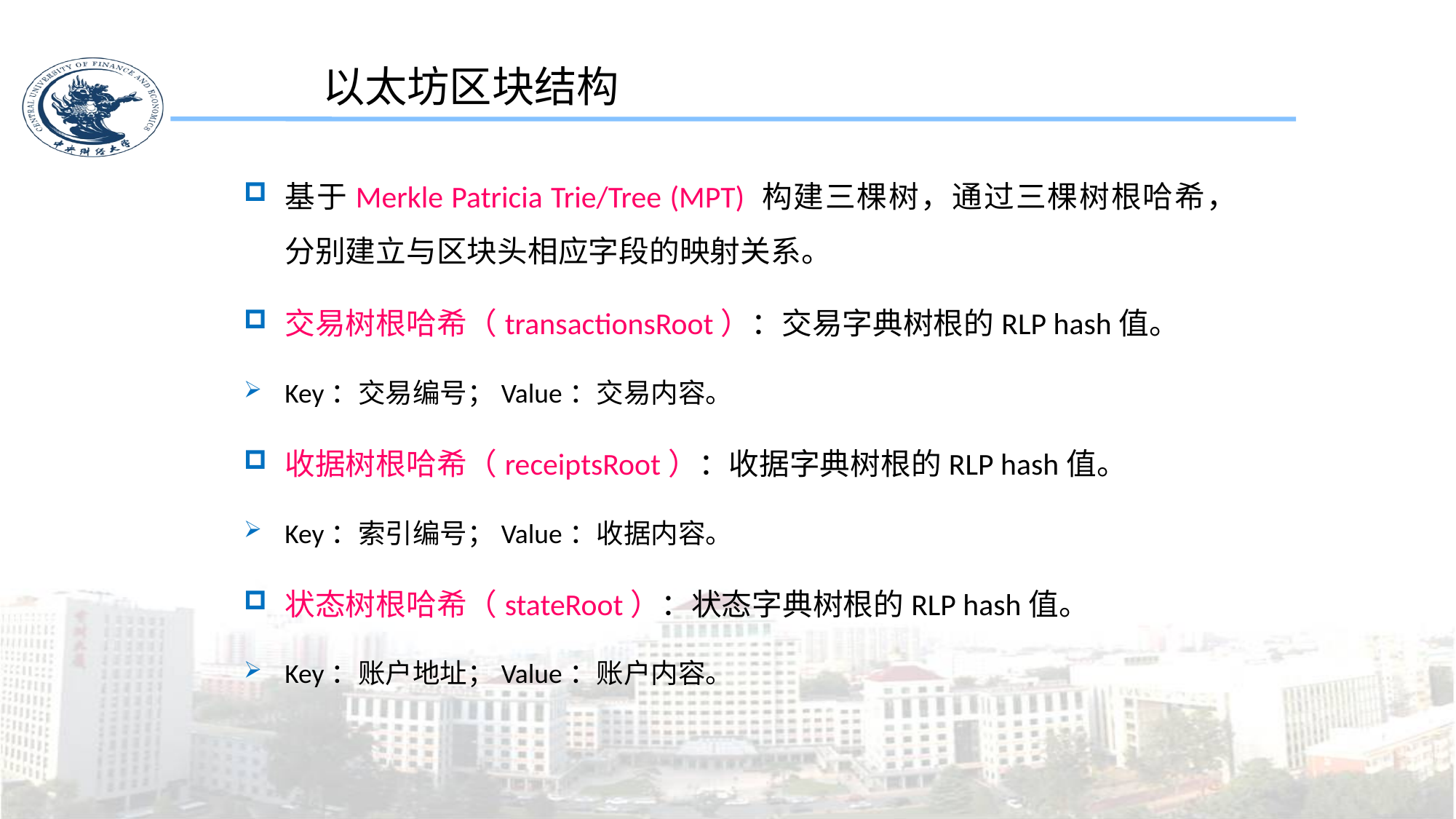

以太坊区块结构
基于Merkle Patricia Trie/Tree (MPT) 构建三棵树，通过三棵树根哈希，分别建立与区块头相应字段的映射关系。
交易树根哈希（transactionsRoot）：交易字典树根的RLP hash值。
Key：交易编号；Value：交易内容。
收据树根哈希（receiptsRoot）：收据字典树根的RLP hash值。
Key：索引编号；Value：收据内容。
状态树根哈希（stateRoot）：状态字典树根的RLP hash值。
Key：账户地址；Value：账户内容。